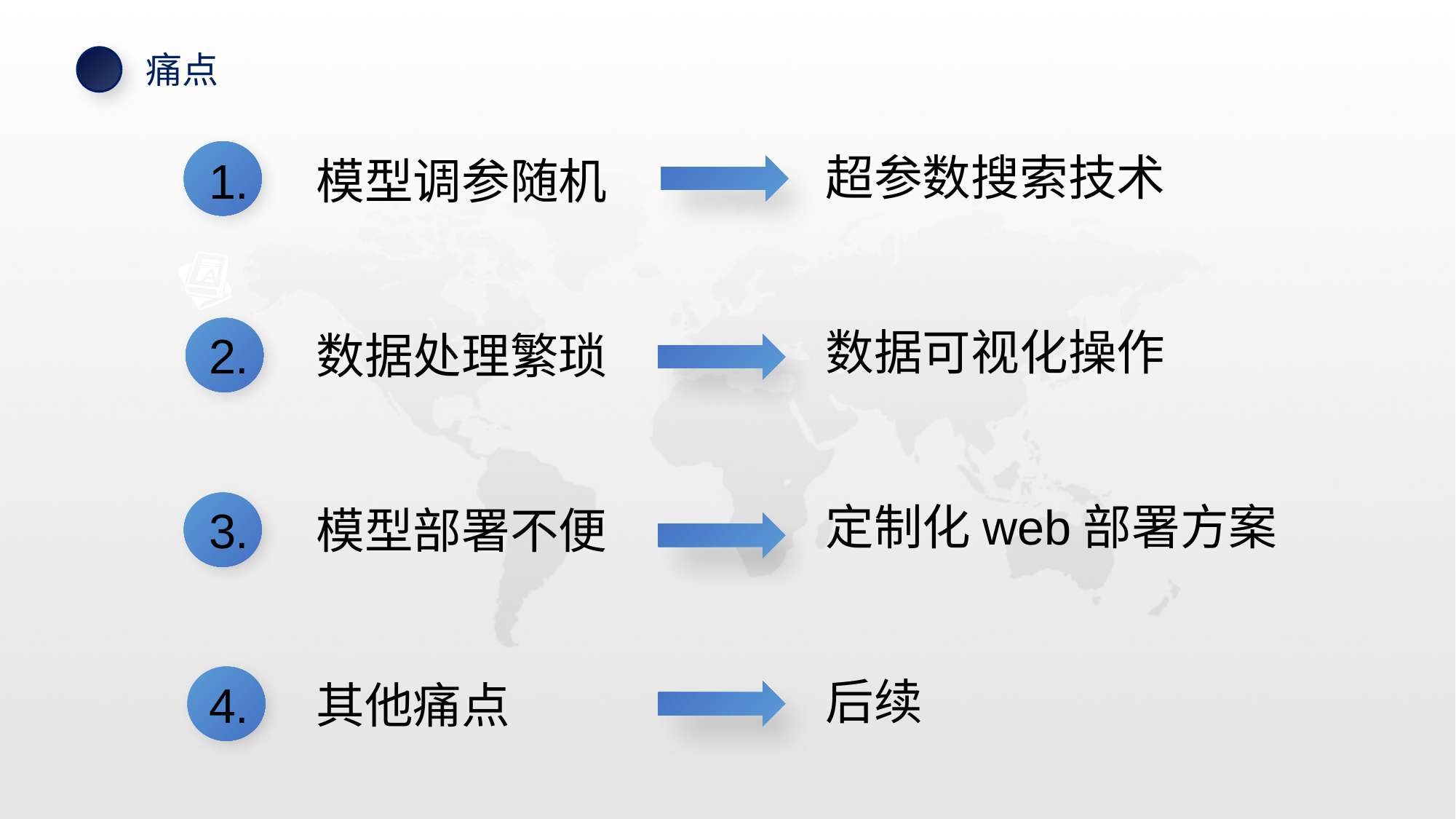

痛点

超参数搜索技术

数据可视化操作

定制化web部署方案

后续
     模型调参随机

     数据处理繁琐

     模型部署不便

     其他痛点